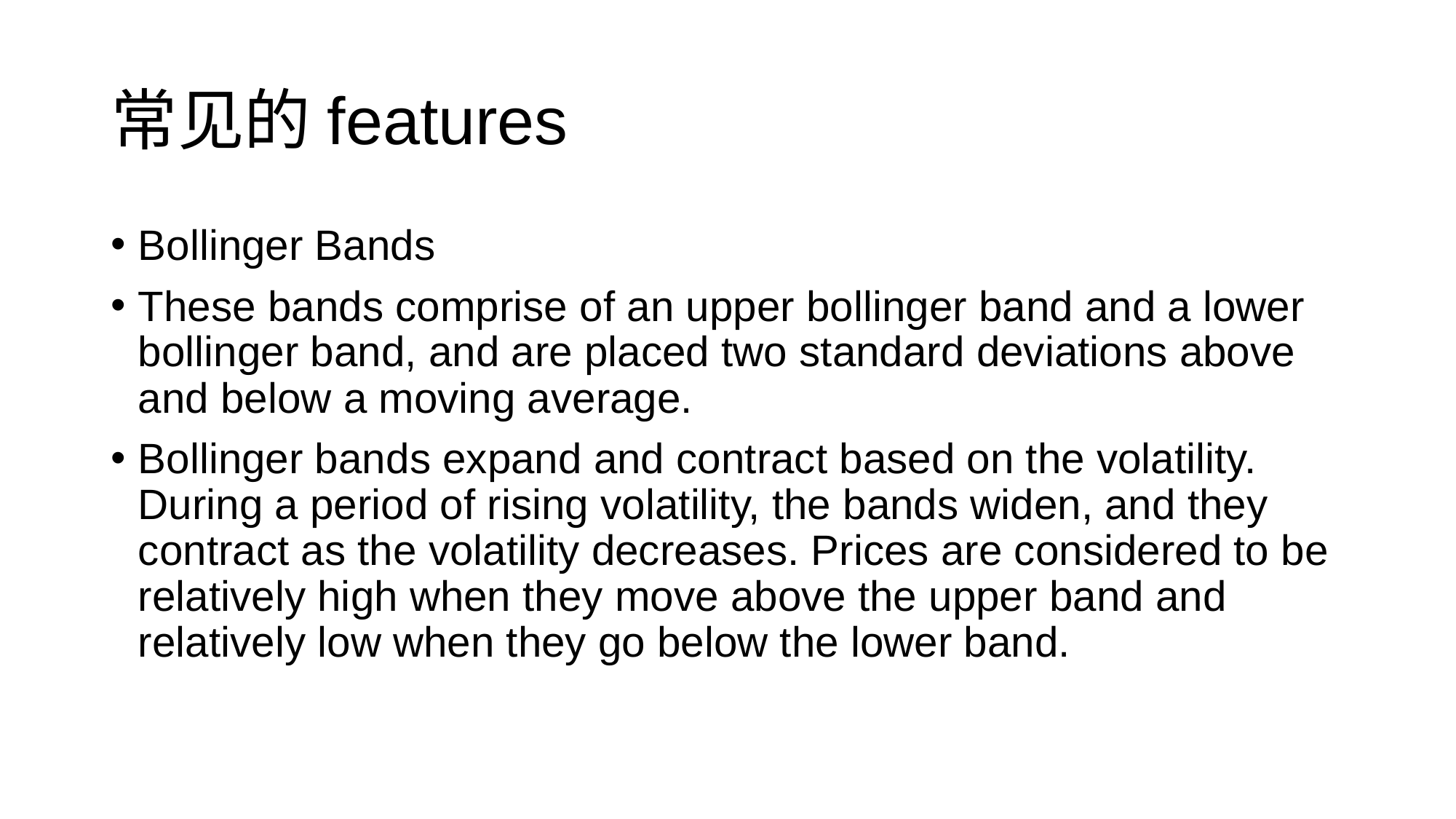

# 常见的features
Bollinger Bands
These bands comprise of an upper bollinger band and a lower bollinger band, and are placed two standard deviations above and below a moving average.
Bollinger bands expand and contract based on the volatility. During a period of rising volatility, the bands widen, and they contract as the volatility decreases. Prices are considered to be relatively high when they move above the upper band and relatively low when they go below the lower band.